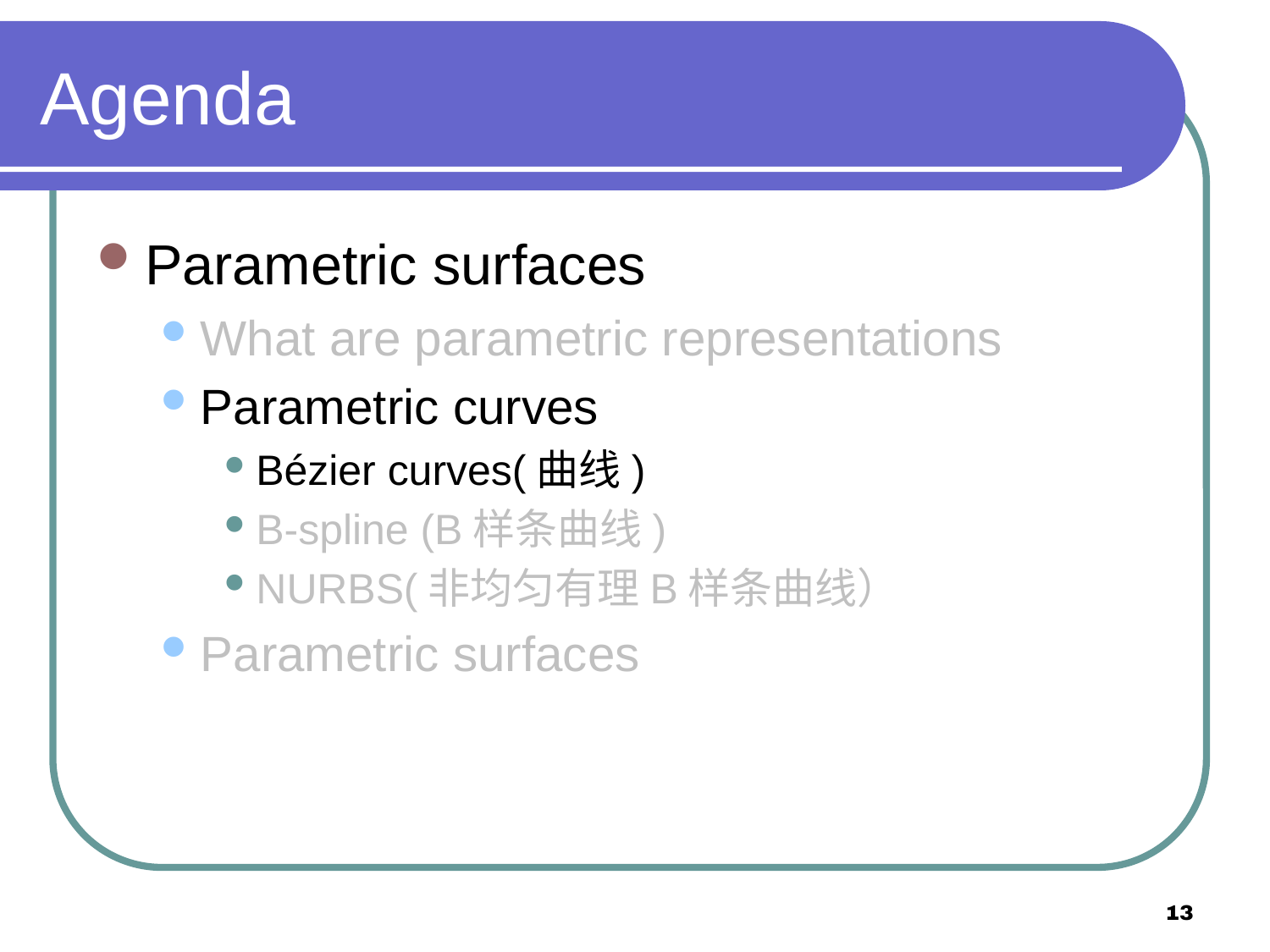

# Agenda
Parametric surfaces
What are parametric representations
Parametric curves
Bézier curves(曲线)
B-spline (B样条曲线)
NURBS(非均匀有理B样条曲线）
Parametric surfaces
13